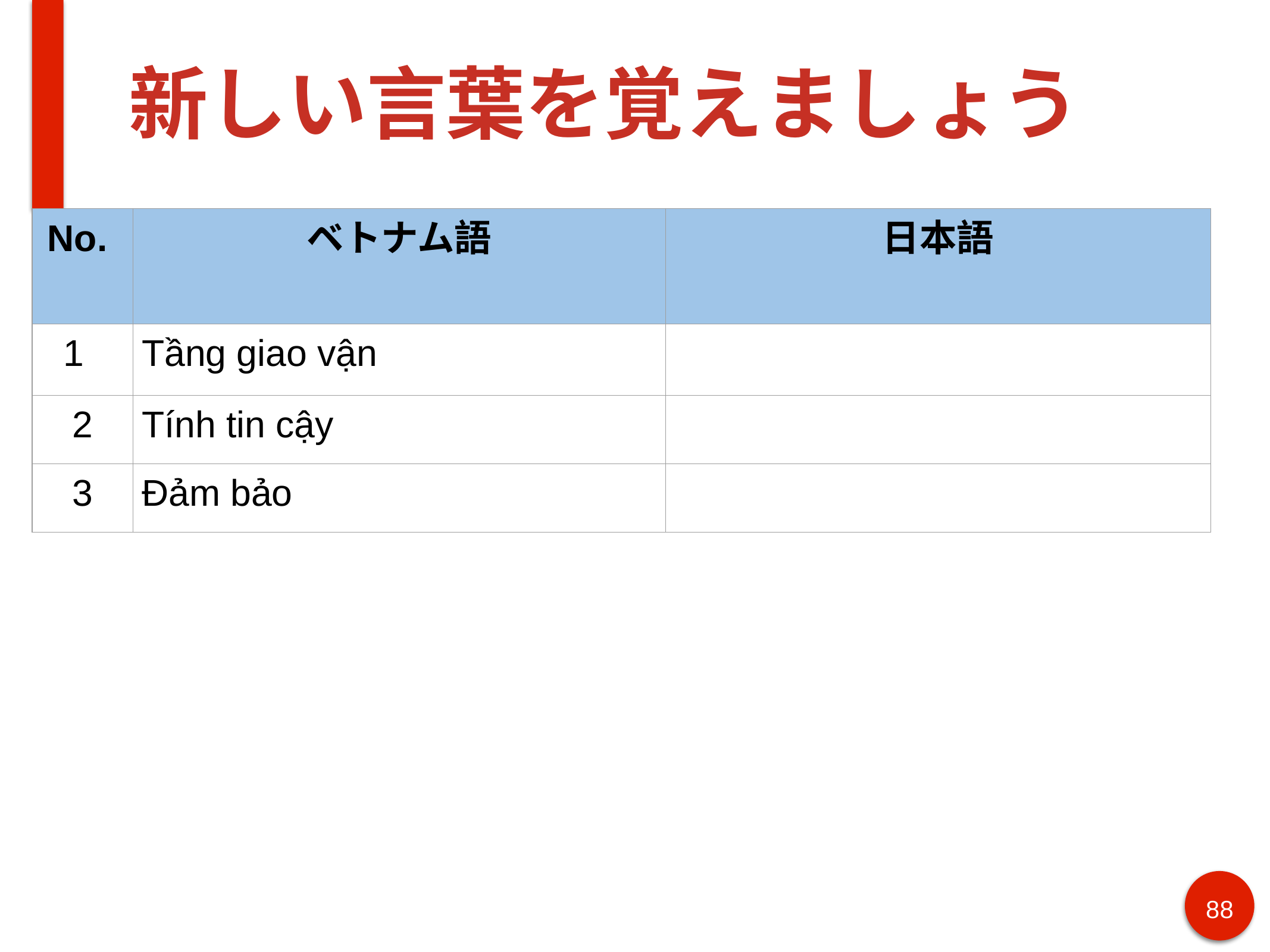

# 新しい言葉を覚えましょう
| No. | ベトナム語 | 日本語 |
| --- | --- | --- |
| 1 | Tầng giao vận |  |
| 2 | Tính tin cậy |  |
| 3 | Đảm bảo |  |
88